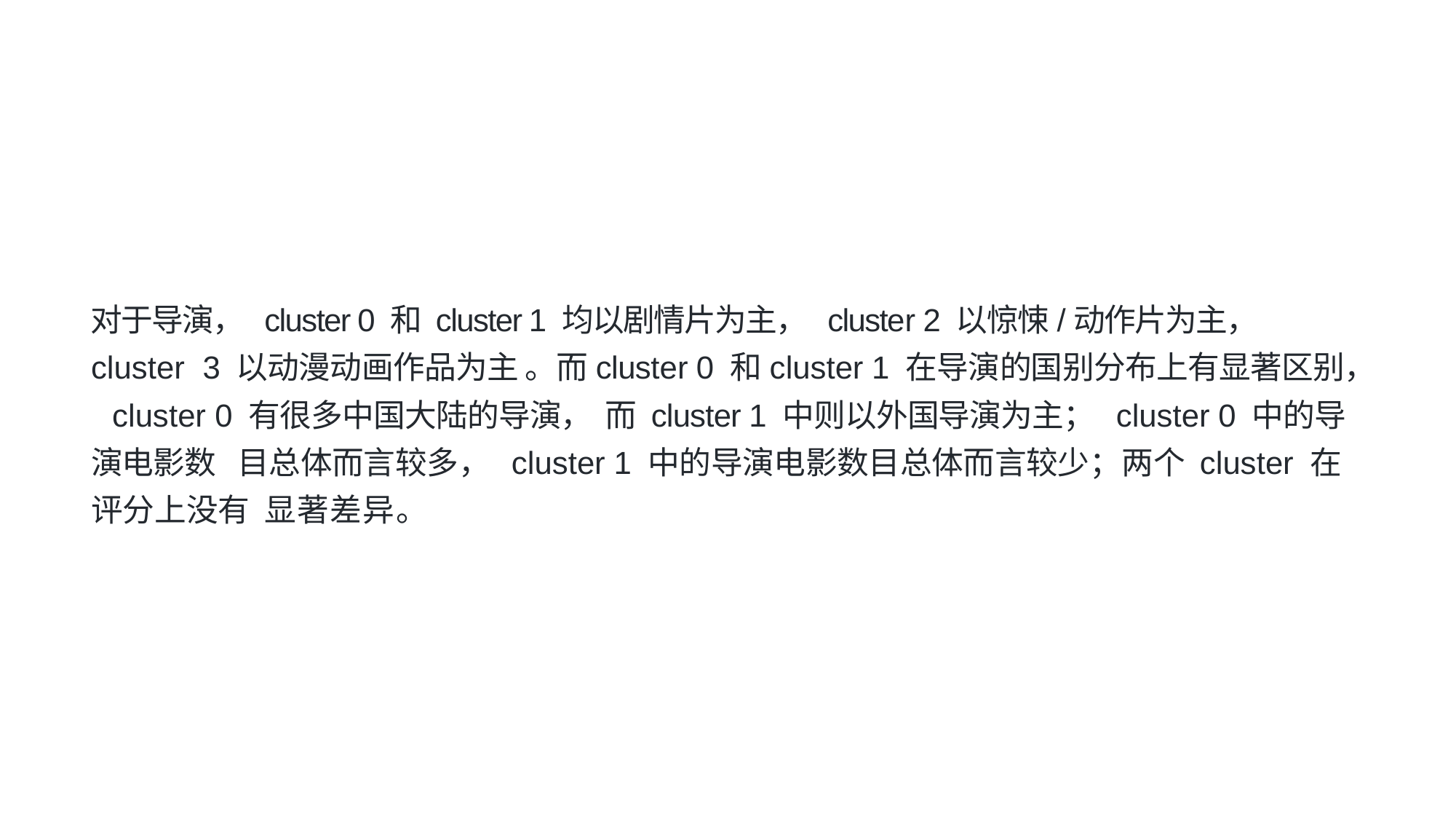

对于导演，  cluster 0 和 cluster 1 均以剧情片为主，  cluster 2 以惊悚/动作片为主，  cluster  3 以动漫动画作品为主 。而cluster 0 和cluster 1 在导演的国别分布上有显著区别，  cluster 0 有很多中国大陆的导演，  而 cluster 1 中则以外国导演为主；  cluster 0 中的导演电影数   目总体而言较多，  cluster 1 中的导演电影数目总体而言较少；两个 cluster 在评分上没有  显著差异。